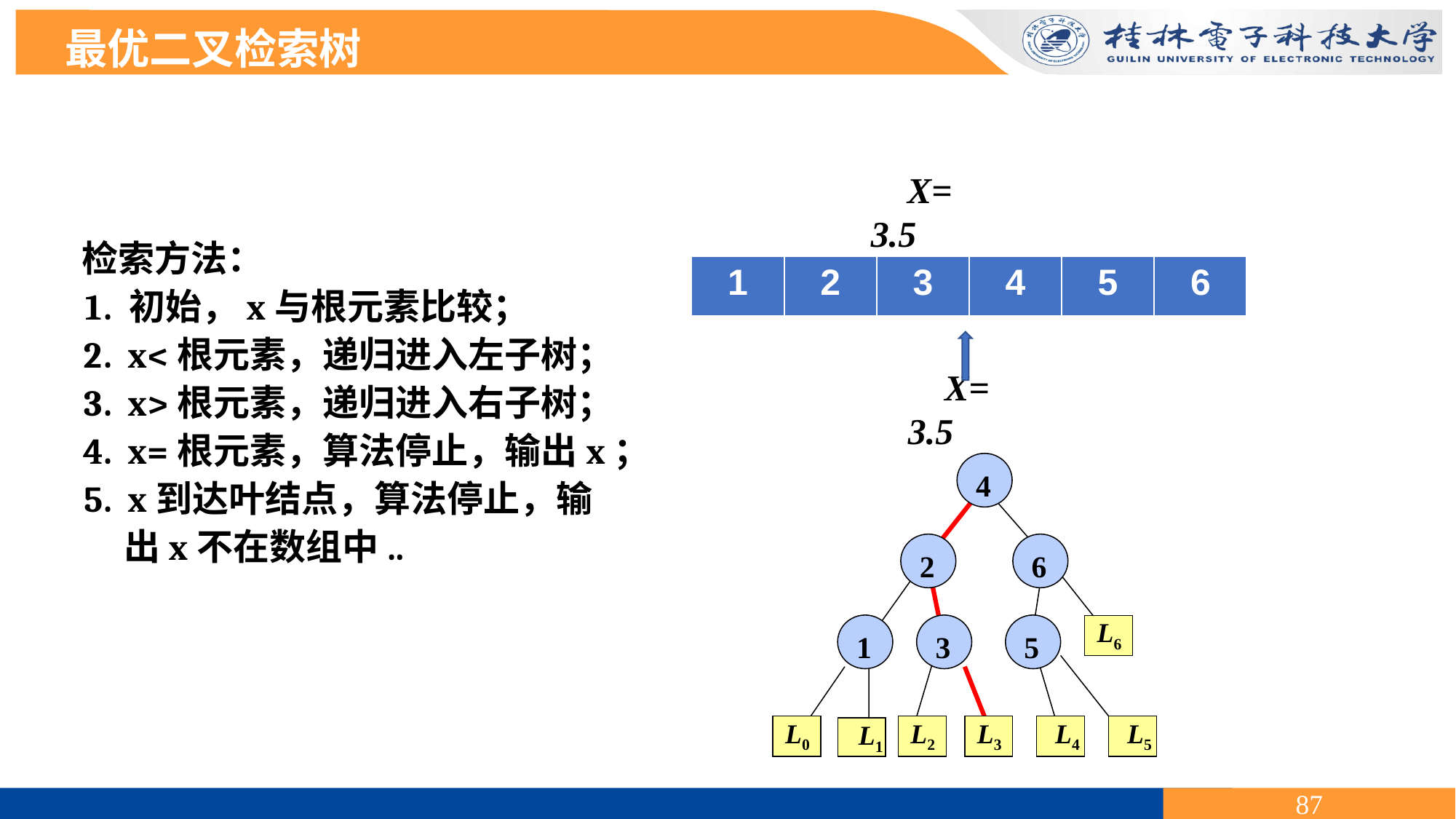

最优二叉检索树
X=3.5
检索方法：
1. 初始，x与根元素比较；
2.  x<根元素，递归进入左子树；
3.  x>根元素，递归进入右子树；
4.  x=根元素，算法停止，输出x；
5.  x到达叶结点，算法停止，输
    出x不在数组中..
| 1 | 2 | 3 | 4 | 5 | 6 |
| --- | --- | --- | --- | --- | --- |

X=3.5
4
2
 6
1
3
 5
  L6
  L0
  L2
  L3
   L4
   L5
   L1